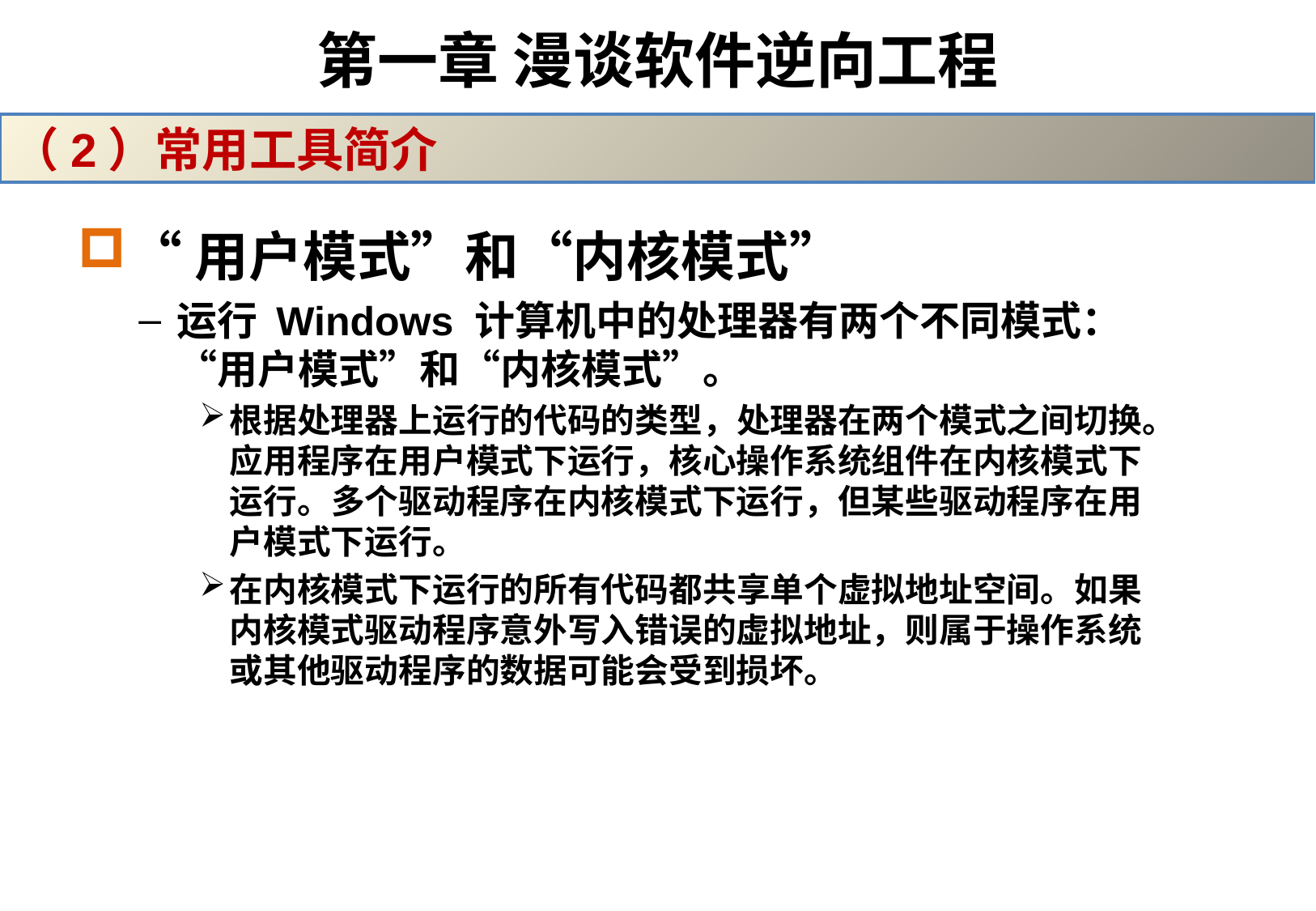

# 第一章 漫谈软件逆向工程
（2）常用工具简介
“用户模式”和“内核模式”
运行 Windows 计算机中的处理器有两个不同模式：“用户模式”和“内核模式”。
根据处理器上运行的代码的类型，处理器在两个模式之间切换。应用程序在用户模式下运行，核心操作系统组件在内核模式下运行。多个驱动程序在内核模式下运行，但某些驱动程序在用户模式下运行。
在内核模式下运行的所有代码都共享单个虚拟地址空间。如果内核模式驱动程序意外写入错误的虚拟地址，则属于操作系统或其他驱动程序的数据可能会受到损坏。